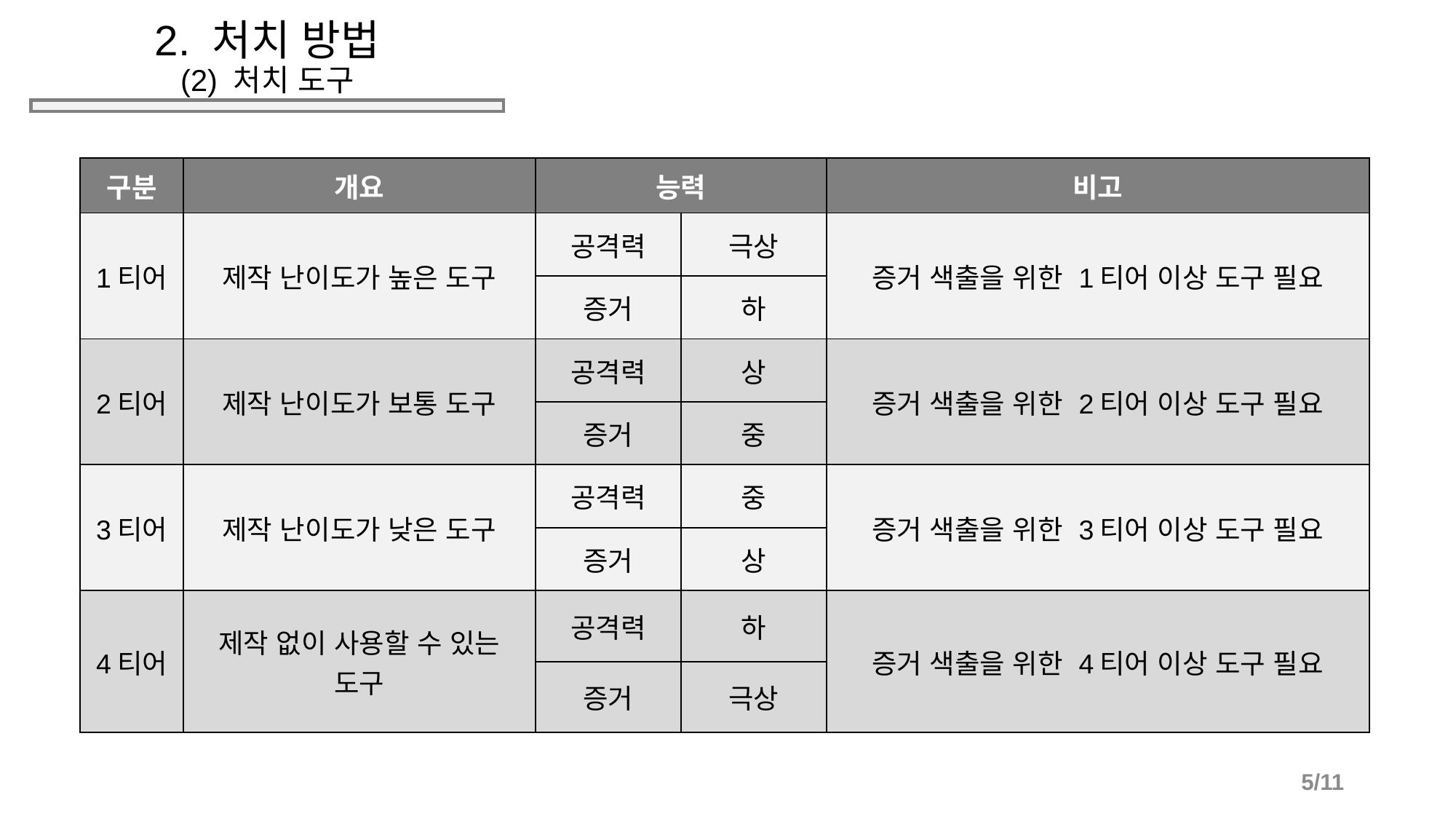

# 2. 처치 방법 (2) 처치 도구
| 구분 | 개요 | 능력 |  | 비고 |
| --- | --- | --- | --- | --- |
| 1티어 | 제작 난이도가 높은 도구 | 공격력 | 극상 | 증거 색출을 위한 1티어 이상 도구 필요 |
|  |  | 증거 | 하 |  |
| 2티어 | 제작 난이도가 보통 도구 | 공격력 | 상 | 증거 색출을 위한 2티어 이상 도구 필요 |
|  |  | 증거 | 중 |  |
| 3티어 | 제작 난이도가 낮은 도구 | 공격력 | 중 | 증거 색출을 위한 3티어 이상 도구 필요 |
|  |  | 증거 | 상 |  |
| 4티어 | 제작 없이 사용할 수 있는 도구 | 공격력 | 하 | 증거 색출을 위한 4티어 이상 도구 필요 |
|  |  | 증거 | 극상 |  |
5/11